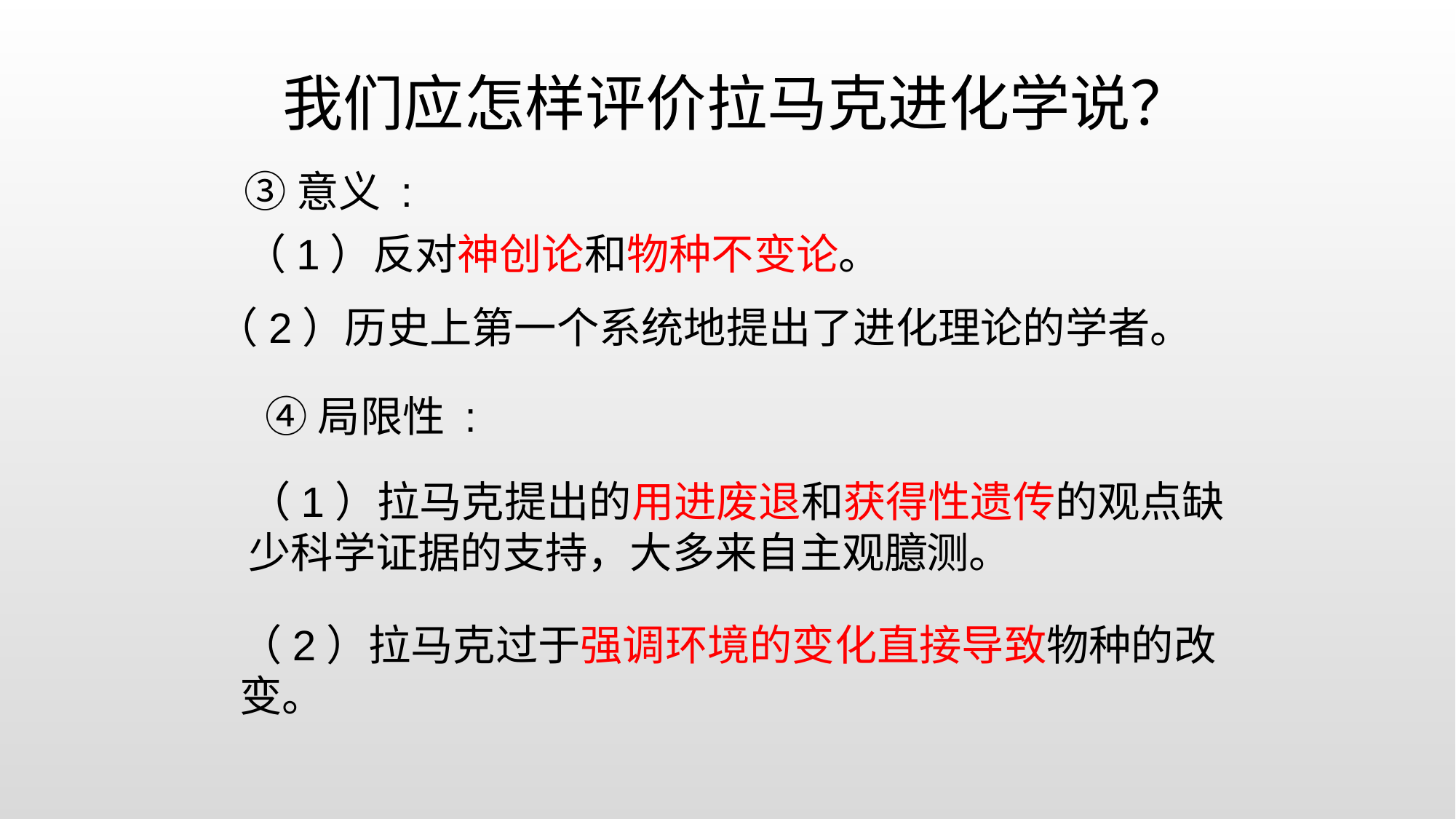

我们应怎样评价拉马克进化学说？
③意义 :
（1）反对神创论和物种不变论。
（2）历史上第一个系统地提出了进化理论的学者。
④局限性 :
（1）拉马克提出的用进废退和获得性遗传的观点缺少科学证据的支持，大多来自主观臆测。
（2）拉马克过于强调环境的变化直接导致物种的改变。